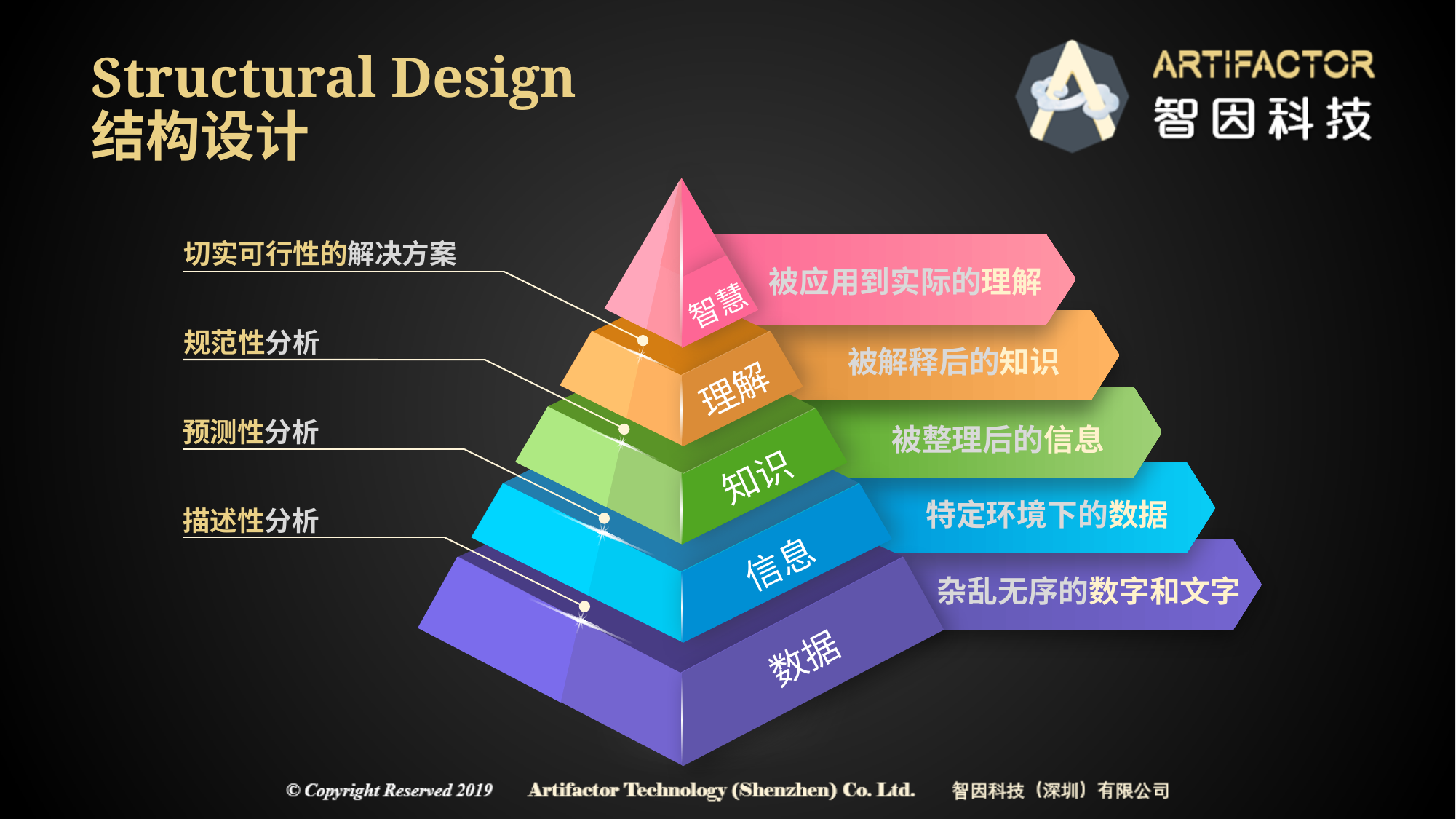

# Structural Design 结构设计

被应用到实际的理解
智慧
被解释后的知识
理解
被整理后的信息
知识
特定环境下的数据
信息
杂乱无序的数字和文字
数据
切实可行性的解决方案
规范性分析

预测性分析

描述性分析